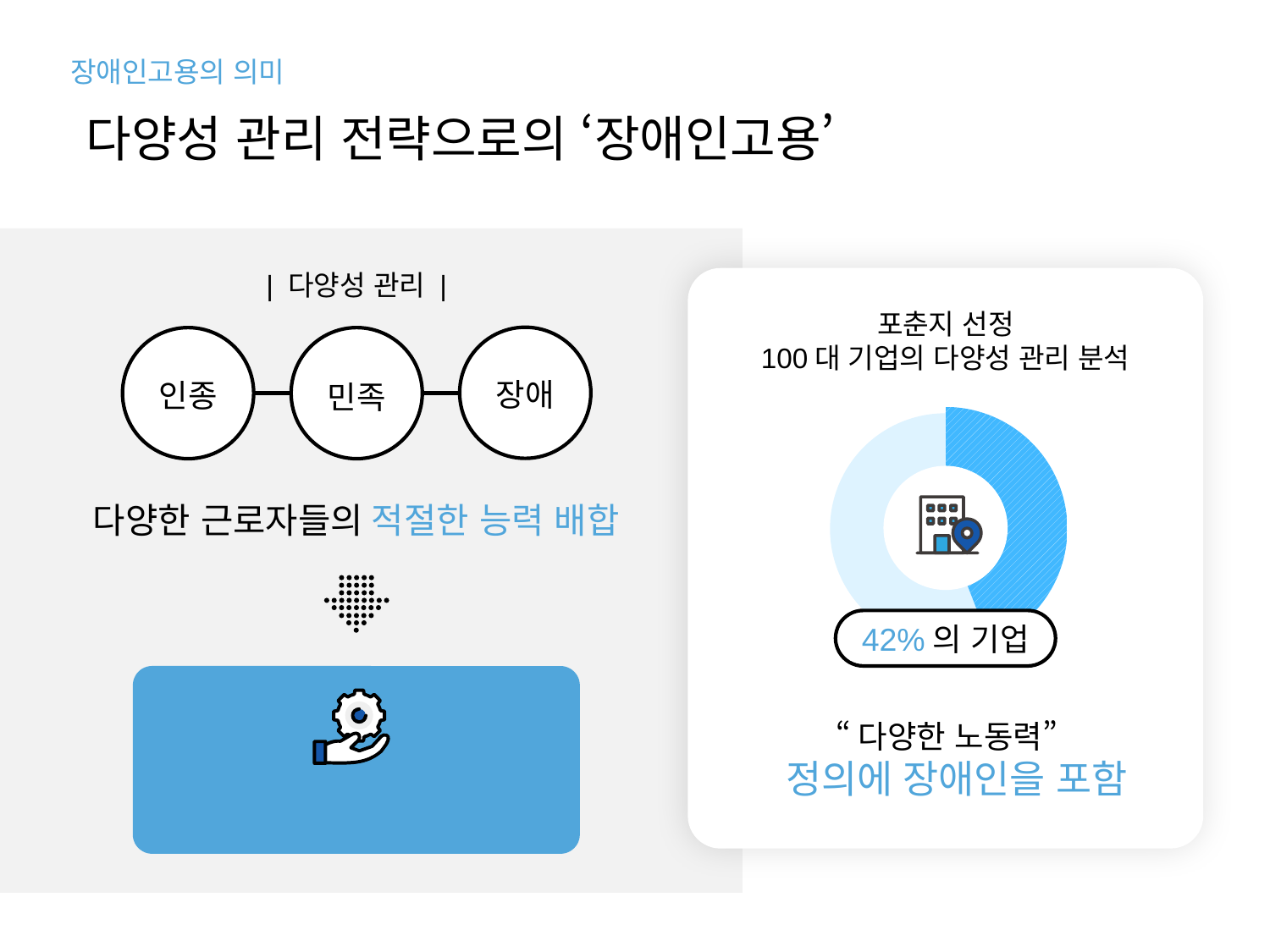

장애인고용의 의미
다양성 관리 전략으로의 ‘장애인고용’

| 다양성 관리 |

포춘지 선정
100대 기업의 다양성 관리 분석

장애
인종
민족

다양한 근로자들의 적절한 능력 배합

42%의 기업

“다양한 노동력”
  정의에 장애인을 포함
조직 이익 극대화